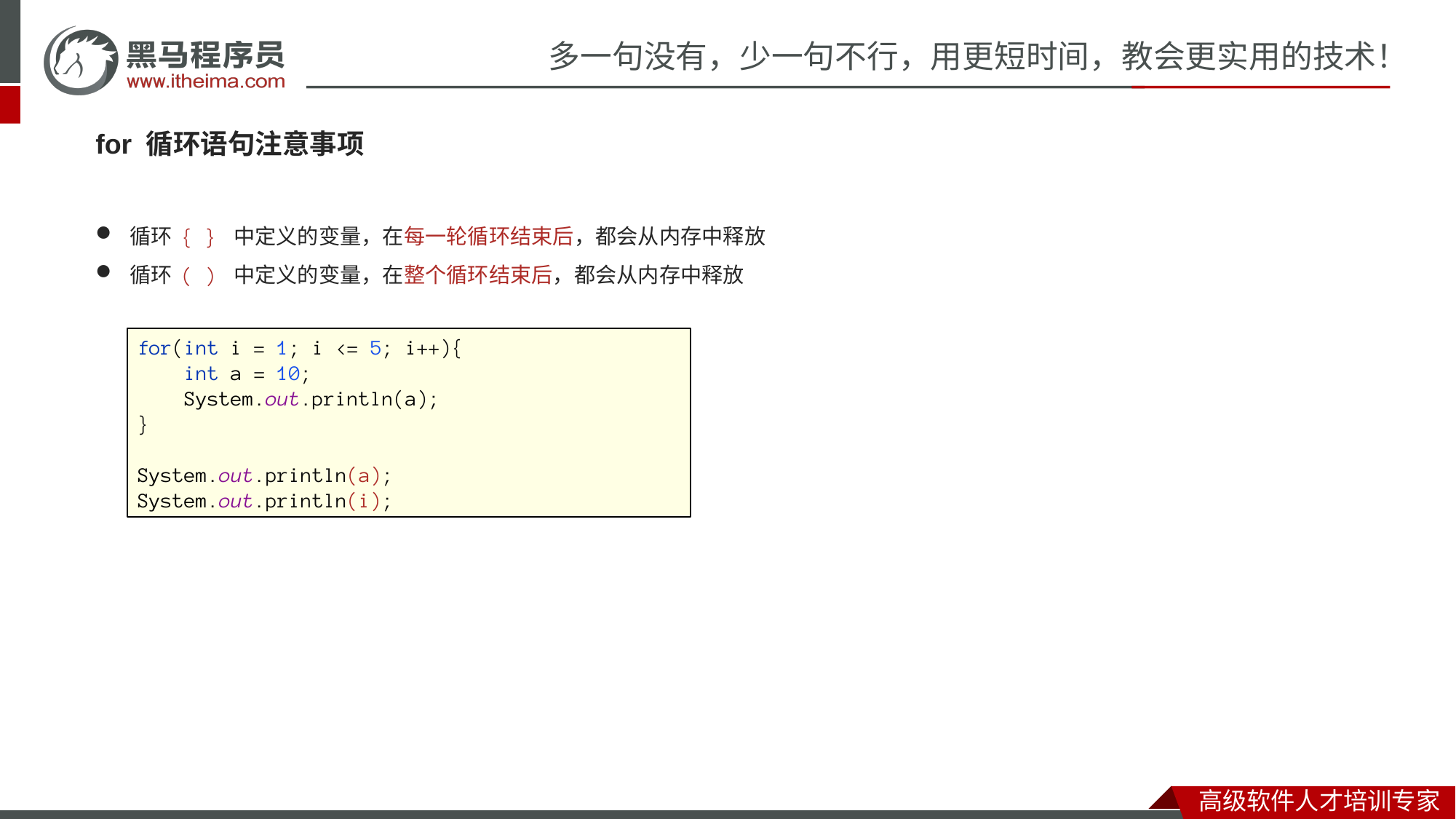

#
for 循环语句注意事项
循环 { } 中定义的变量，在每一轮循环结束后，都会从内存中释放
循环 ( ) 中定义的变量，在整个循环结束后，都会从内存中释放

for(int i = 1; i <= 5; i++){
    int a = 10;
    System.out.println(a);
}
System.out.println(a);
System.out.println(i);